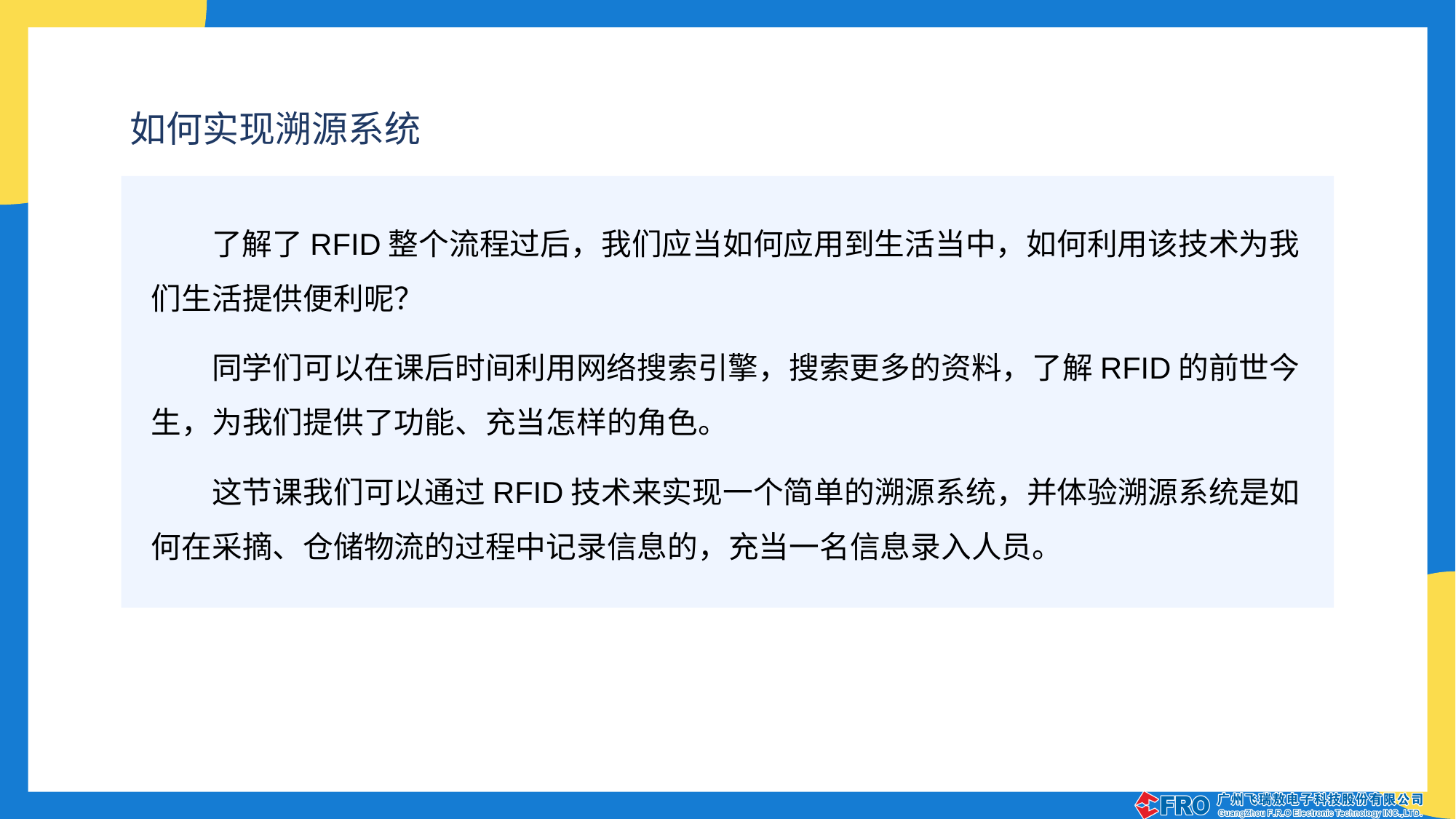

如何实现溯源系统
了解了RFID整个流程过后，我们应当如何应用到生活当中，如何利用该技术为我们生活提供便利呢？
同学们可以在课后时间利用网络搜索引擎，搜索更多的资料，了解RFID的前世今生，为我们提供了功能、充当怎样的角色。
这节课我们可以通过RFID技术来实现一个简单的溯源系统，并体验溯源系统是如何在采摘、仓储物流的过程中记录信息的，充当一名信息录入人员。